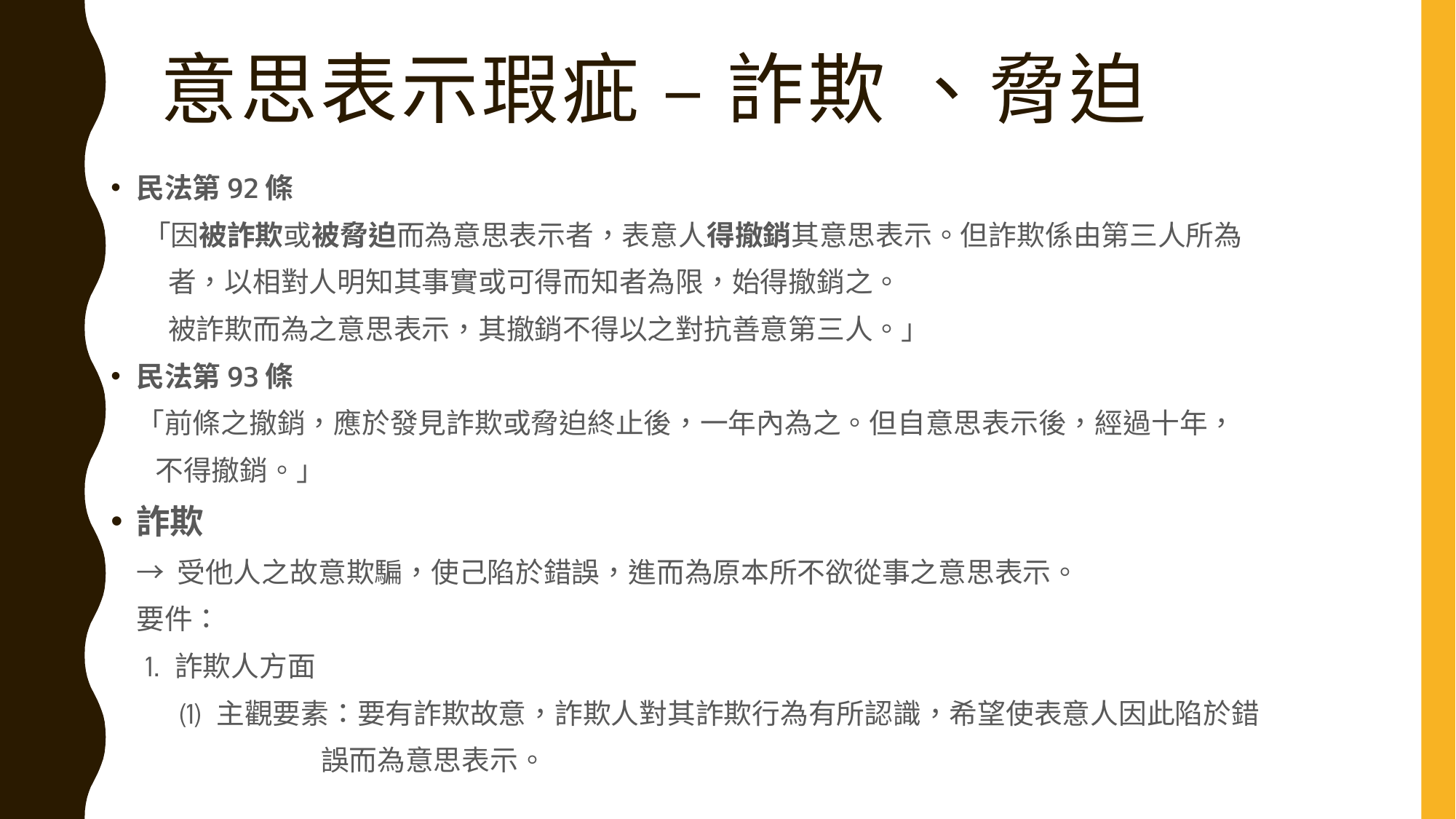

# 意思表示瑕疵 – 詐欺 、脅迫
民法第92條
    「因被詐欺或被脅迫而為意思表示者，表意人得撤銷其意思表示。但詐欺係由第三人所為
        者，以相對人明知其事實或可得而知者為限，始得撤銷之。
        被詐欺而為之意思表示，其撤銷不得以之對抗善意第三人。」
民法第93條
   「前條之撤銷，應於發見詐欺或脅迫終止後，一年內為之。但自意思表示後，經過十年，
      不得撤銷。」
詐欺
    → 受他人之故意欺騙，使己陷於錯誤，進而為原本所不欲從事之意思表示。
   要件：
    1. 詐欺人方面
        (1) 主觀要素：要有詐欺故意，詐欺人對其詐欺行為有所認識，希望使表意人因此陷於錯
                                誤而為意思表示。